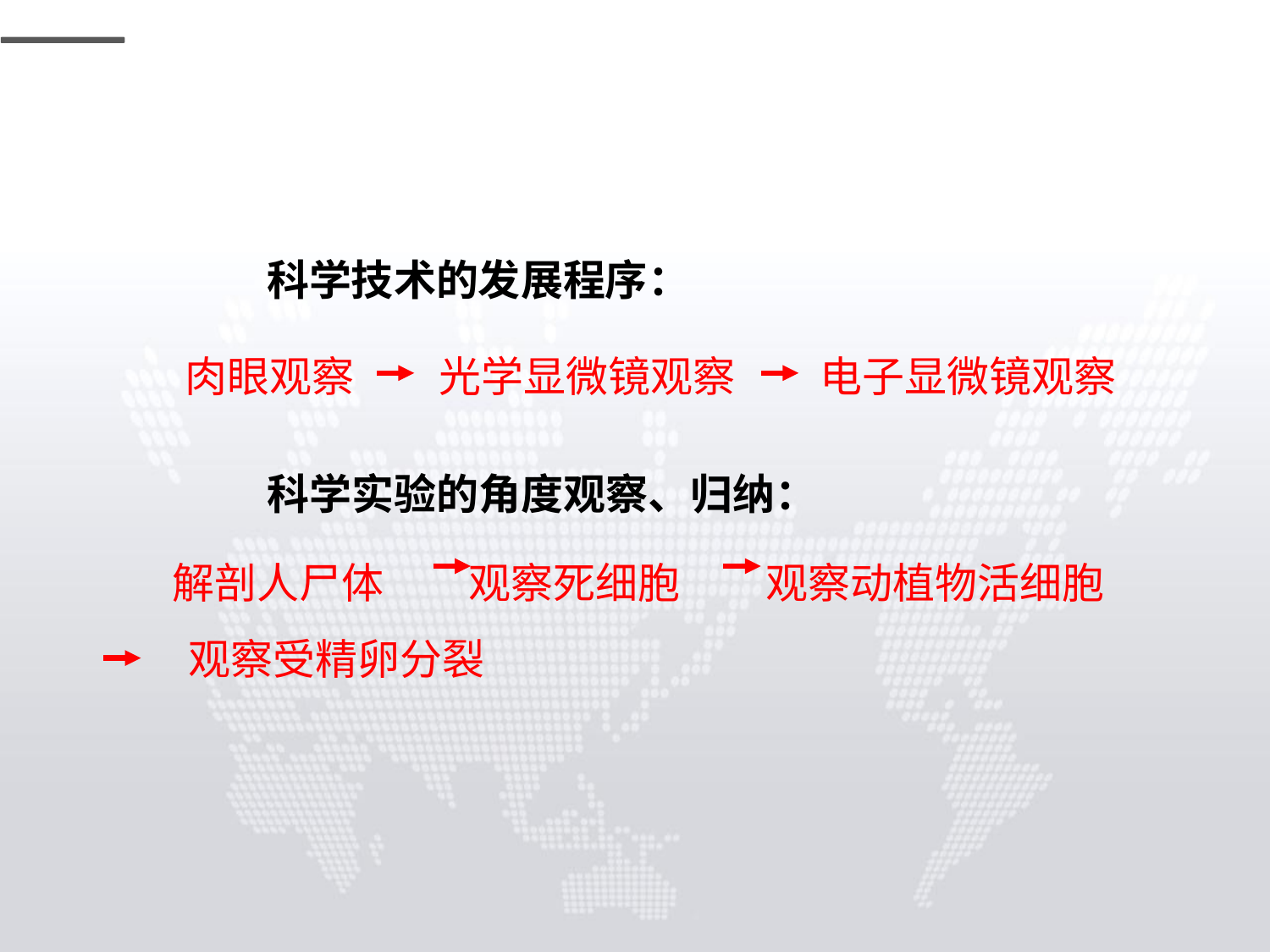

科学技术的发展程序：
　　肉眼观察　　光学显微镜观察　　电子显微镜观察
　　科学实验的角度观察、归纳：
　解剖人尸体　　观察死细胞　　观察动植物活细胞　观察受精卵分裂